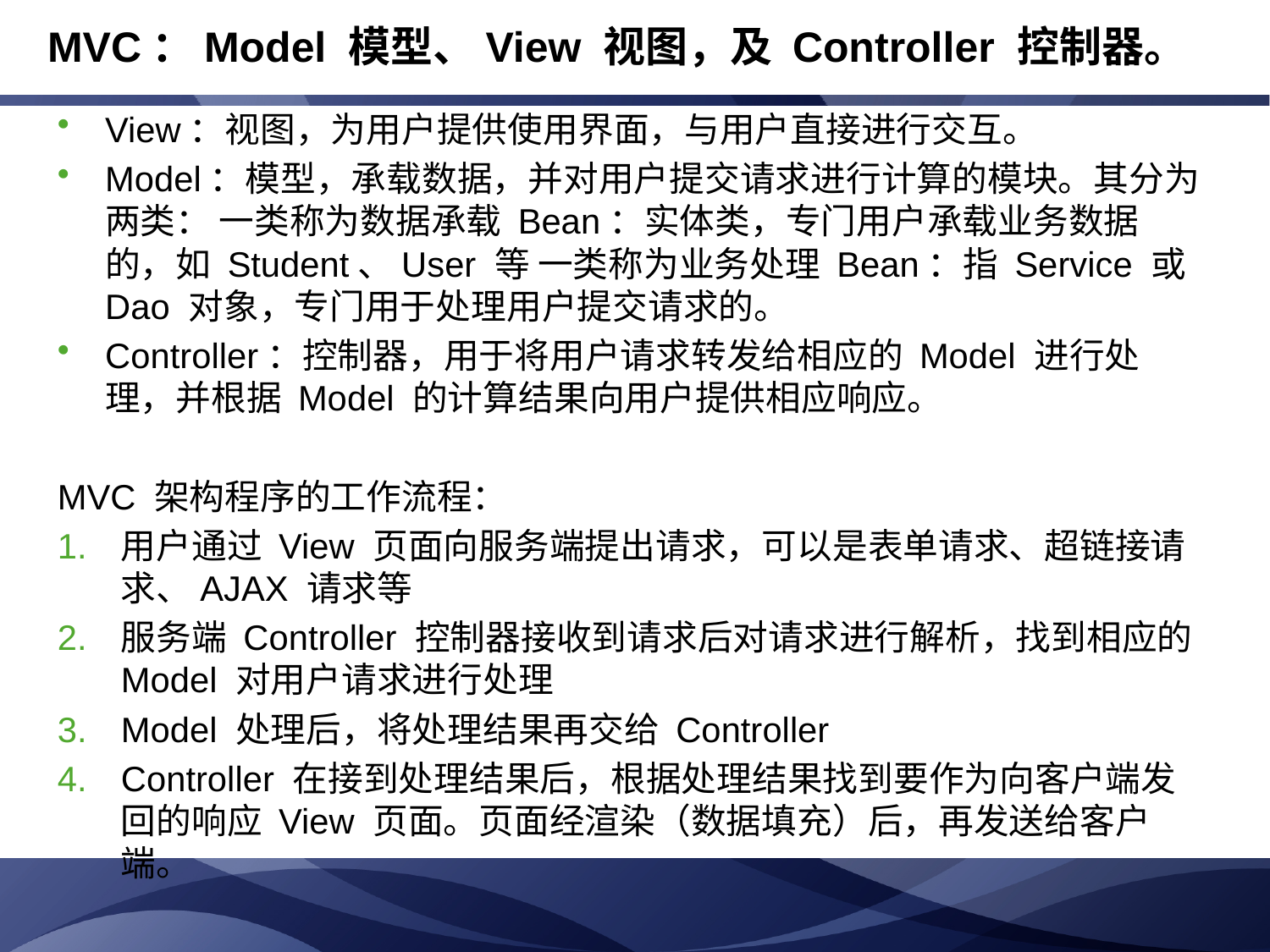

# MVC：Model 模型、View 视图，及 Controller 控制器。
View：视图，为用户提供使用界面，与用户直接进行交互。
Model：模型，承载数据，并对用户提交请求进行计算的模块。其分为两类： 一类称为数据承载 Bean：实体类，专门用户承载业务数据的，如 Student、User 等 一类称为业务处理 Bean：指 Service 或 Dao 对象，专门用于处理用户提交请求的。
Controller：控制器，用于将用户请求转发给相应的 Model 进行处理，并根据 Model 的计算结果向用户提供相应响应。

MVC 架构程序的工作流程：
用户通过 View 页面向服务端提出请求，可以是表单请求、超链接请求、AJAX 请求等
服务端 Controller 控制器接收到请求后对请求进行解析，找到相应的 Model 对用户请求进行处理
Model 处理后，将处理结果再交给 Controller
Controller 在接到处理结果后，根据处理结果找到要作为向客户端发回的响应 View 页面。页面经渲染（数据填充）后，再发送给客户端。